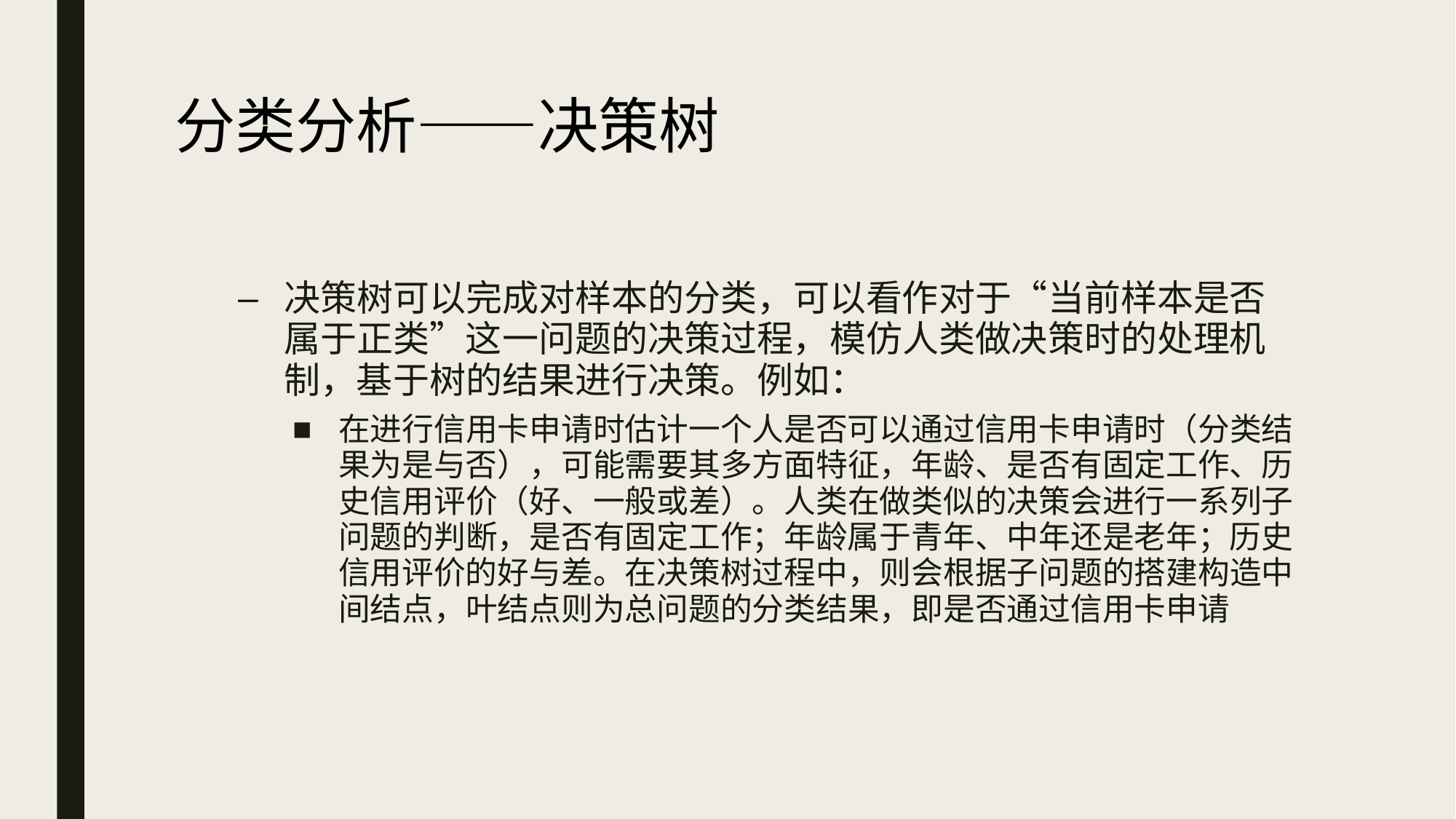

# 分类分析——决策树
决策树可以完成对样本的分类，可以看作对于“当前样本是否属于正类”这一问题的决策过程，模仿人类做决策时的处理机制，基于树的结果进行决策。例如：
在进行信用卡申请时估计一个人是否可以通过信用卡申请时（分类结果为是与否），可能需要其多方面特征，年龄、是否有固定工作、历史信用评价（好、一般或差）。人类在做类似的决策会进行一系列子问题的判断，是否有固定工作；年龄属于青年、中年还是老年；历史信用评价的好与差。在决策树过程中，则会根据子问题的搭建构造中间结点，叶结点则为总问题的分类结果，即是否通过信用卡申请